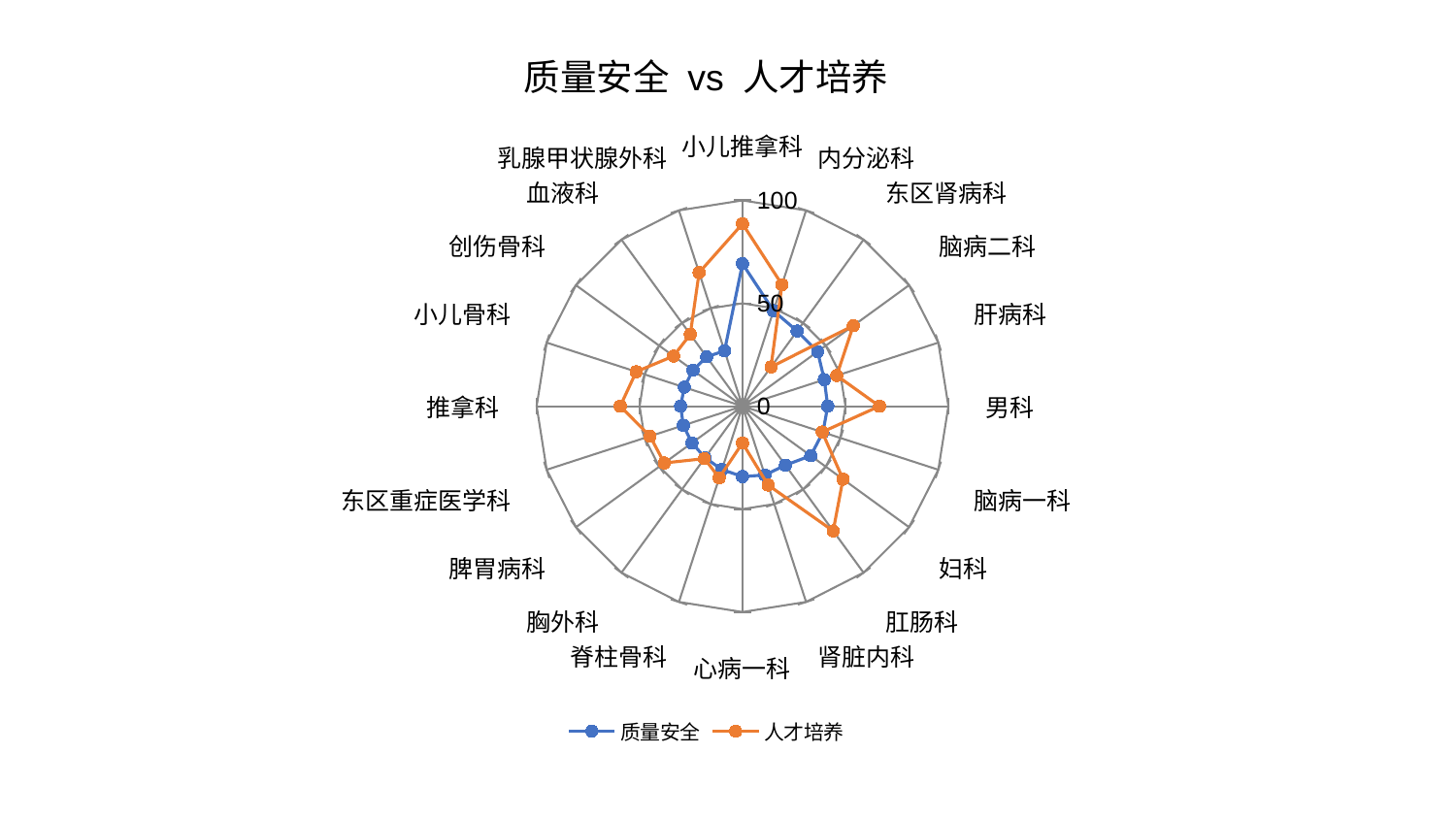

### Chart: 质量安全 vs 人才培养

| Category | 质量安全 | 人才培养 |
|---|---|---|
| 小儿推拿科 | 69.21862965486271 | 88.63749097548477 |
| 内分泌科 | 48.761950582508106 | 62.12590264917855 |
| 东区肾病科 | 45.140386438060304 | 23.573361486949267 |
| 脑病二科 | 45.10355414565082 | 66.50616368912448 |
| 肝病科 | 41.788952491124725 | 48.1453698364528 |
| 男科 | 41.41038420541579 | 66.52953345510112 |
| 脑病一科 | 41.076330598537574 | 40.70253589199147 |
| 妇科 | 40.9751018404622 | 60.3391851355617 |
| 肛肠科 | 35.4493068884678 | 74.93922584884679 |
| 肾脏内科 | 35.15852303330725 | 40.32139273210528 |
| 心病一科 | 34.204781822665765 | 17.903477622488502 |
| 脊柱骨科 | 32.3836564768763 | 36.57991132957926 |
| 胸外科 | 30.94091411020525 | 31.487471787897807 |
| 脾胃病科 | 30.371393576466595 | 46.938334571263375 |
| 东区重症医学科 | 30.22355348229046 | 47.24302080447345 |
| 推拿科 | 30.090849241472217 | 59.3966521846786 |
| 小儿骨科 | 29.750695413097834 | 54.288064122116104 |
| 创伤骨科 | 29.738141333344316 | 41.43190804441864 |
| 血液科 | 29.639747669505205 | 43.15147000428893 |
| 乳腺甲状腺外科 | 28.258935553608488 | 68.24231898546496 |
11